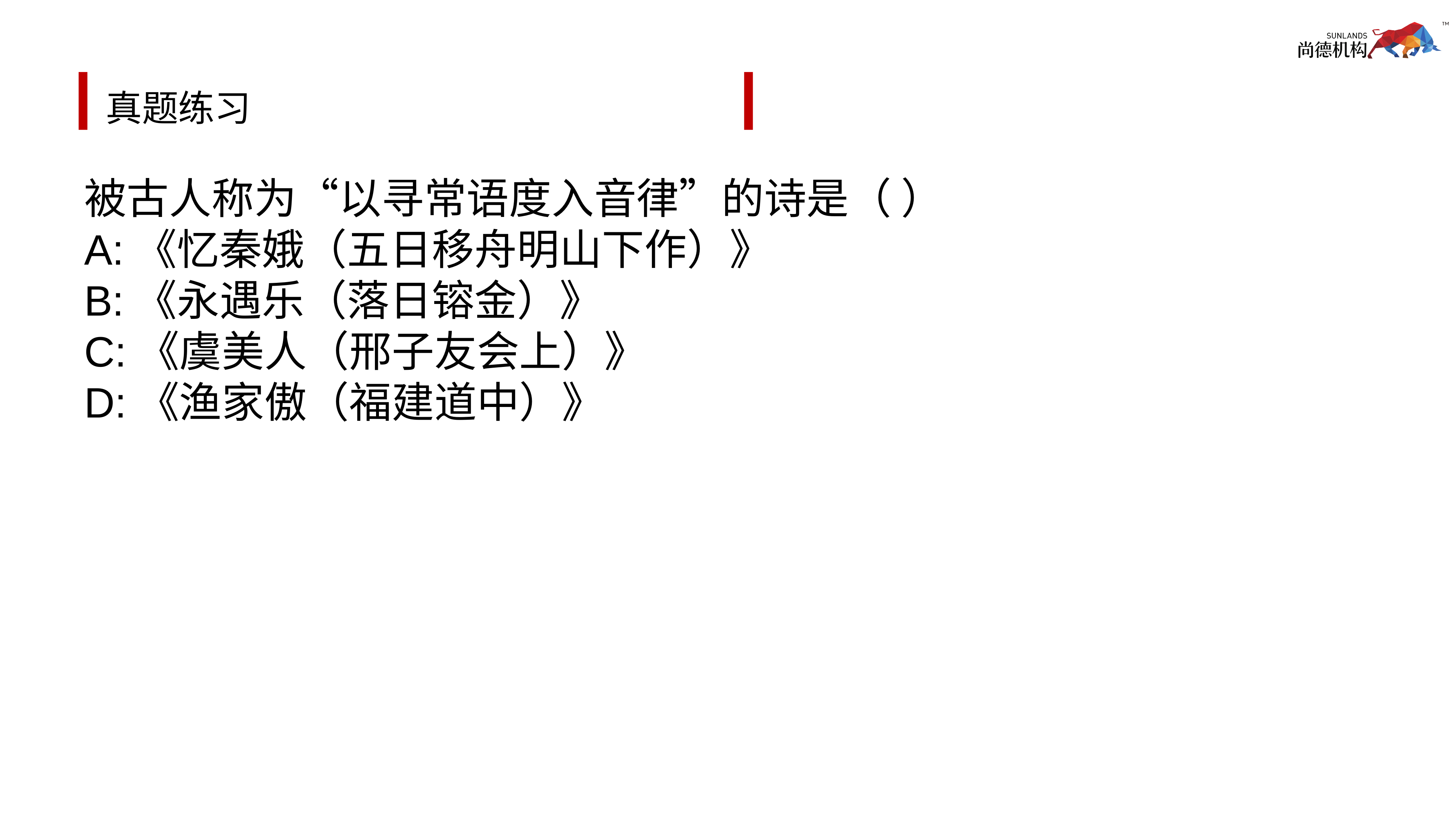

# 真题练习
被古人称为“以寻常语度入音律”的诗是（ ）
A:《忆秦娥（五日移舟明山下作）》
B:《永遇乐（落日镕金）》
C:《虞美人（邢子友会上）》
D:《渔家傲（福建道中）》